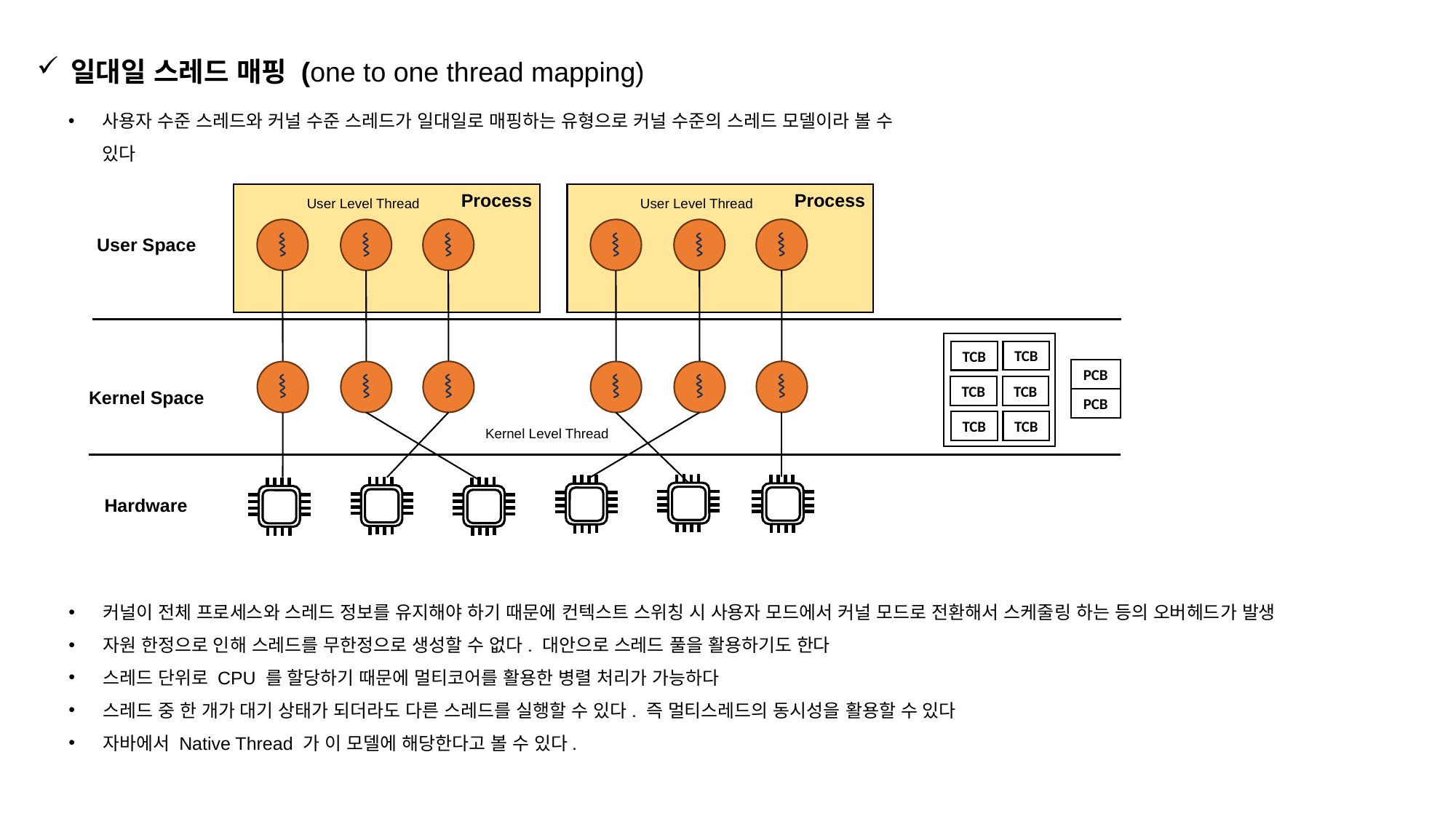

일대일 스레드 매핑 (one to one thread mapping)
사용자 수준 스레드와 커널 수준 스레드가 일대일로 매핑하는 유형으로 커널 수준의 스레드 모델이라 볼 수 있다
Process
Process

User Level Thread
User Level Thread

User Space

TCB
TCB
PCB
TCB
TCB
Kernel Space
PCB
TCB
TCB
Kernel Level Thread

Hardware
커널이 전체 프로세스와 스레드 정보를 유지해야 하기 때문에 컨텍스트 스위칭 시 사용자 모드에서 커널 모드로 전환해서 스케줄링 하는 등의 오버헤드가 발생
자원 한정으로 인해 스레드를 무한정으로 생성할 수 없다. 대안으로 스레드 풀을 활용하기도 한다
스레드 단위로 CPU 를 할당하기 때문에 멀티코어를 활용한 병렬 처리가 가능하다
스레드 중 한 개가 대기 상태가 되더라도 다른 스레드를 실행할 수 있다. 즉 멀티스레드의 동시성을 활용할 수 있다
자바에서 Native Thread 가 이 모델에 해당한다고 볼 수 있다.